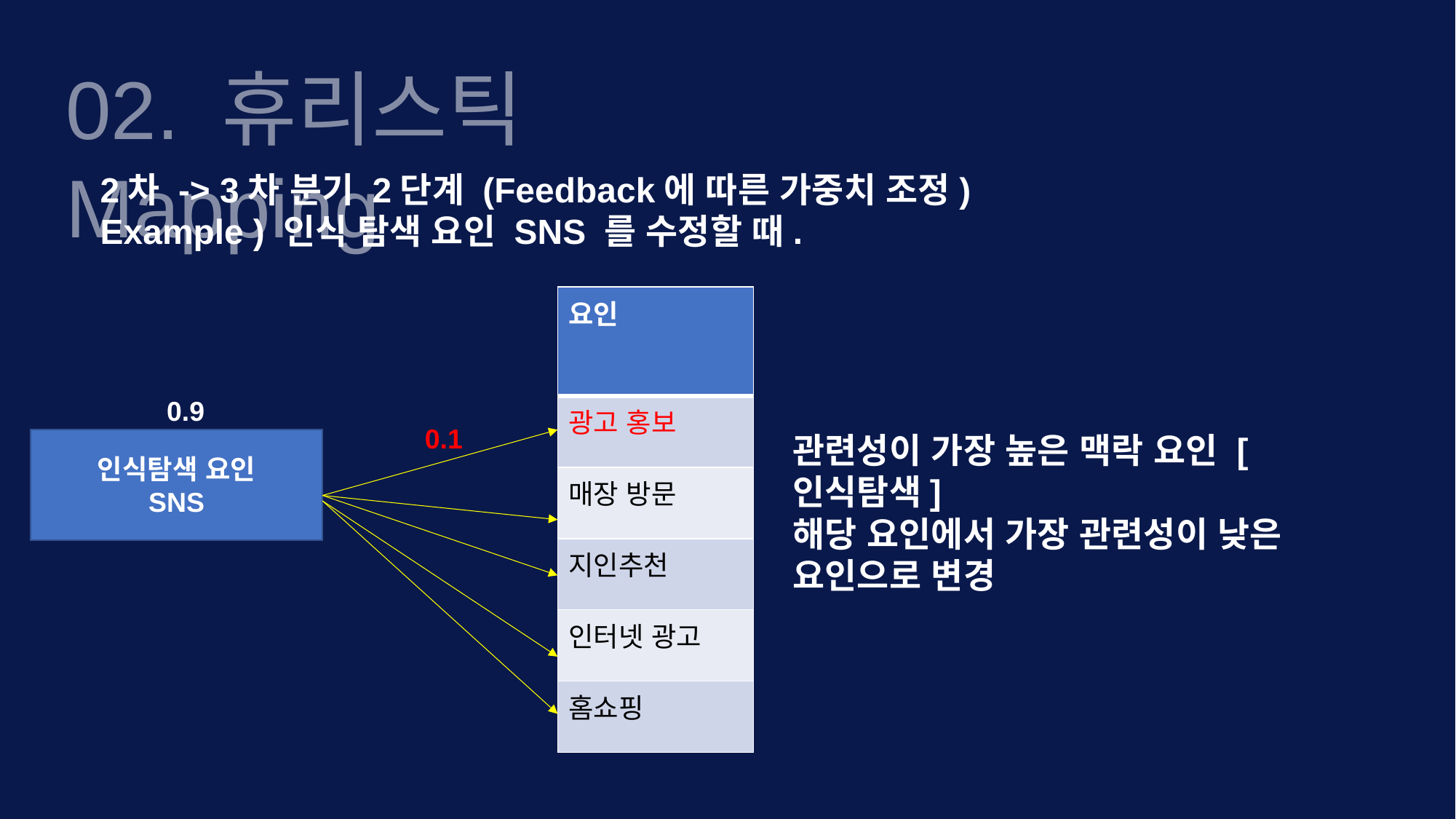

02. 휴리스틱 Mapping
2차 -> 3차 분기 2단계 (Feedback에 따른 가중치 조정)
Example ) 인식 탐색 요인 SNS 를 수정할 때.
| 요인 |
| --- |
| 광고 홍보 |
| 매장 방문 |
| 지인추천 |
| 인터넷 광고 |
| 홈쇼핑 |
0.9
0.1
관련성이 가장 높은 맥락 요인 [인식탐색]
해당 요인에서 가장 관련성이 낮은 요인으로 변경
인식탐색 요인
SNS